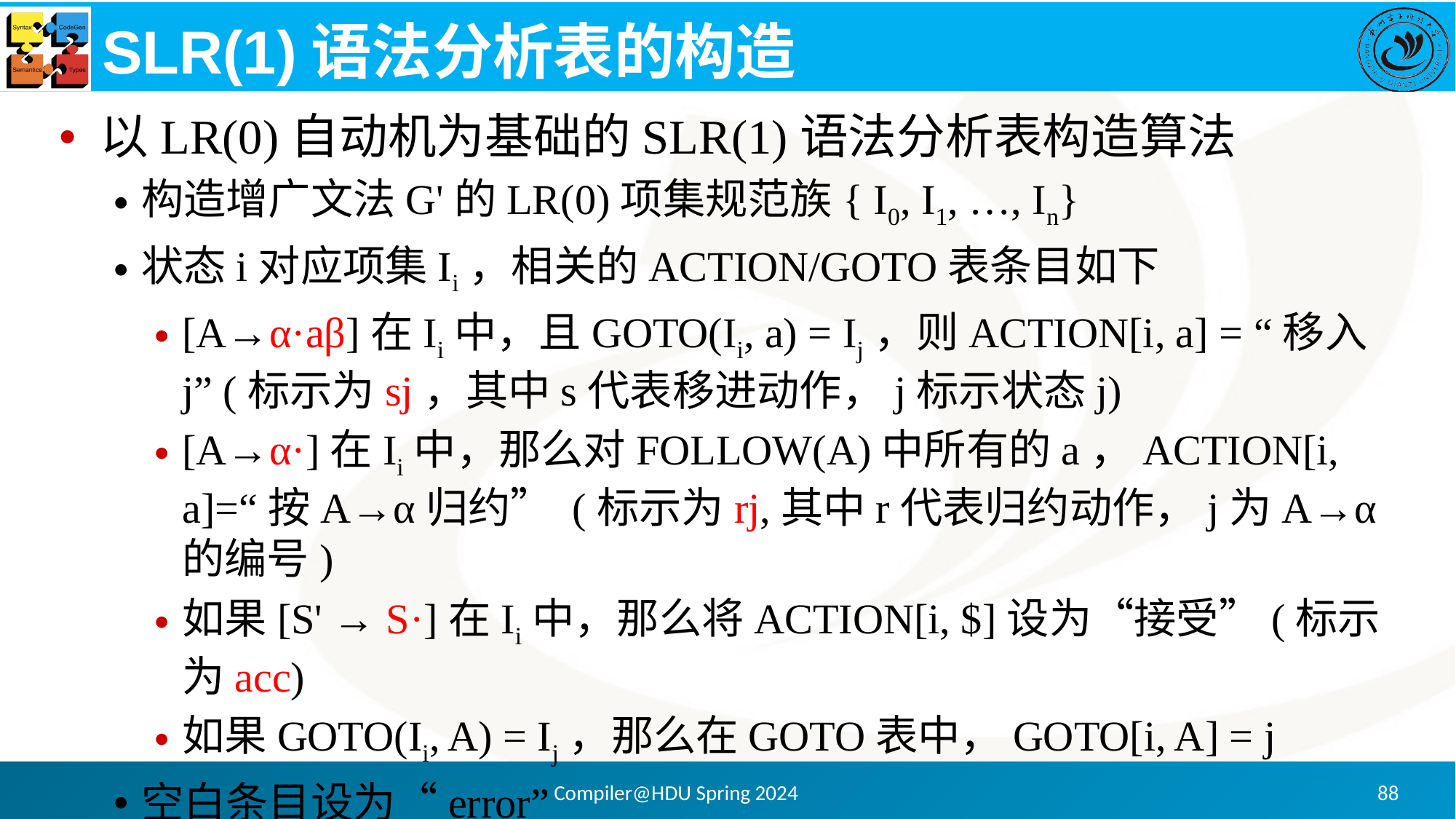

# SLR(1)语法分析表的构造
以LR(0)自动机为基础的SLR(1)语法分析表构造算法
构造增广文法G'的LR(0)项集规范族{ I0, I1, …, In}
状态i对应项集Ii，相关的ACTION/GOTO表条目如下
[A→α·aβ]在Ii中，且GOTO(Ii, a) = Ij，则ACTION[i, a] = “移入j” (标示为sj，其中s代表移进动作，j标示状态j)
[A→α·]在Ii中，那么对FOLLOW(A)中所有的a，ACTION[i, a]=“按A→α归约” (标示为rj,其中r代表归约动作，j为A→α的编号)
如果[S' → S·]在Ii中，那么将ACTION[i, $]设为“接受”(标示为acc)
如果GOTO(Ii, A) = Ij，那么在GOTO表中，GOTO[i, A] = j
空白条目设为“error”
如果SLR(1)分析表没有存在冲突，该文法就是SLR(1)文法
Compiler@HDU Spring 2024
88